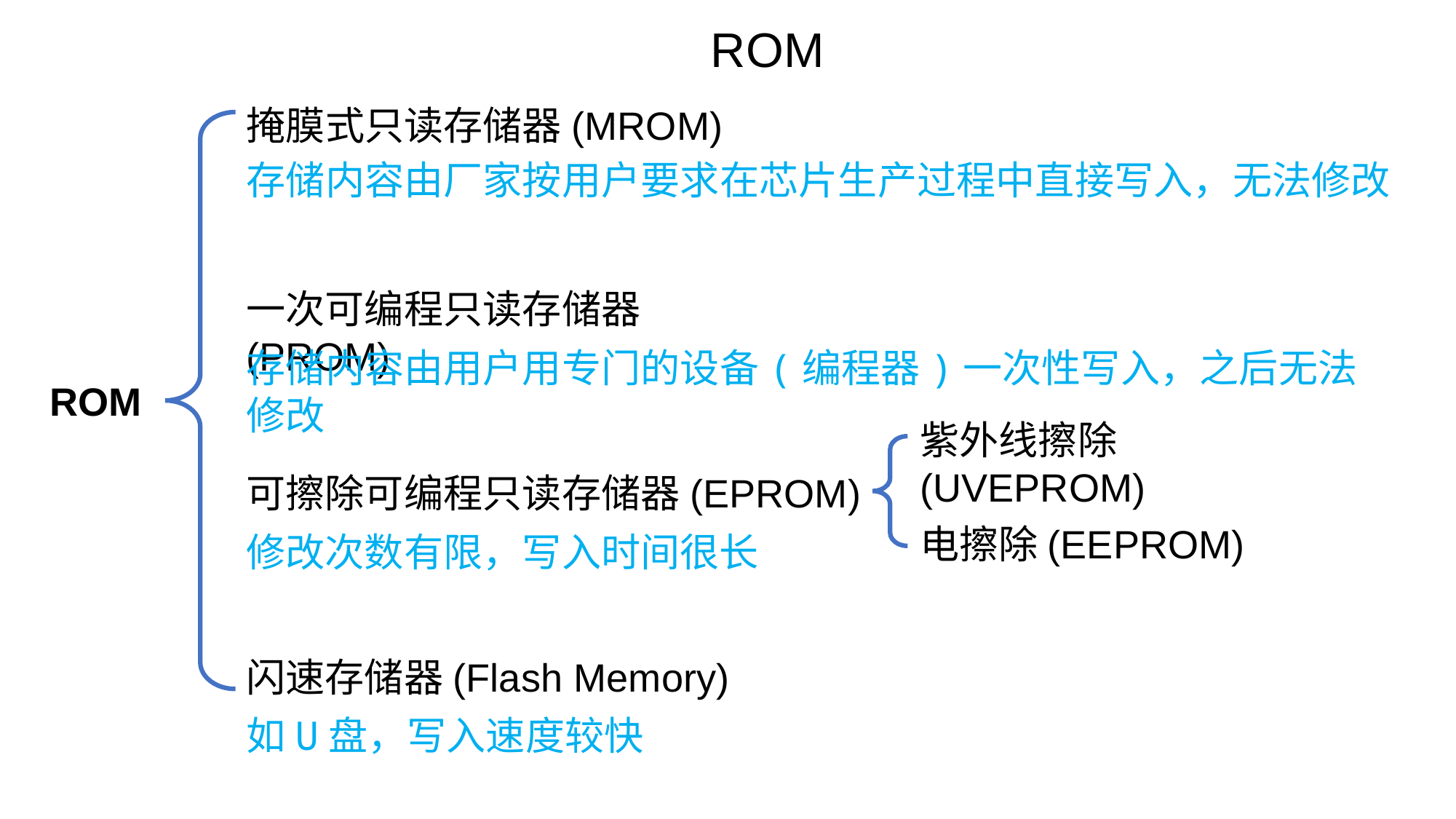

ROM
掩膜式只读存储器(MROM)

存储内容由厂家按用户要求在芯片生产过程中直接写入，无法修改
一次可编程只读存储器(PROM)
存储内容由用户用专门的设备(编程器)一次性写入，之后无法修改
ROM
紫外线擦除(UVEPROM)

可擦除可编程只读存储器(EPROM)
电擦除(EEPROM)
修改次数有限，写入时间很长
闪速存储器(Flash Memory)
如U盘，写入速度较快